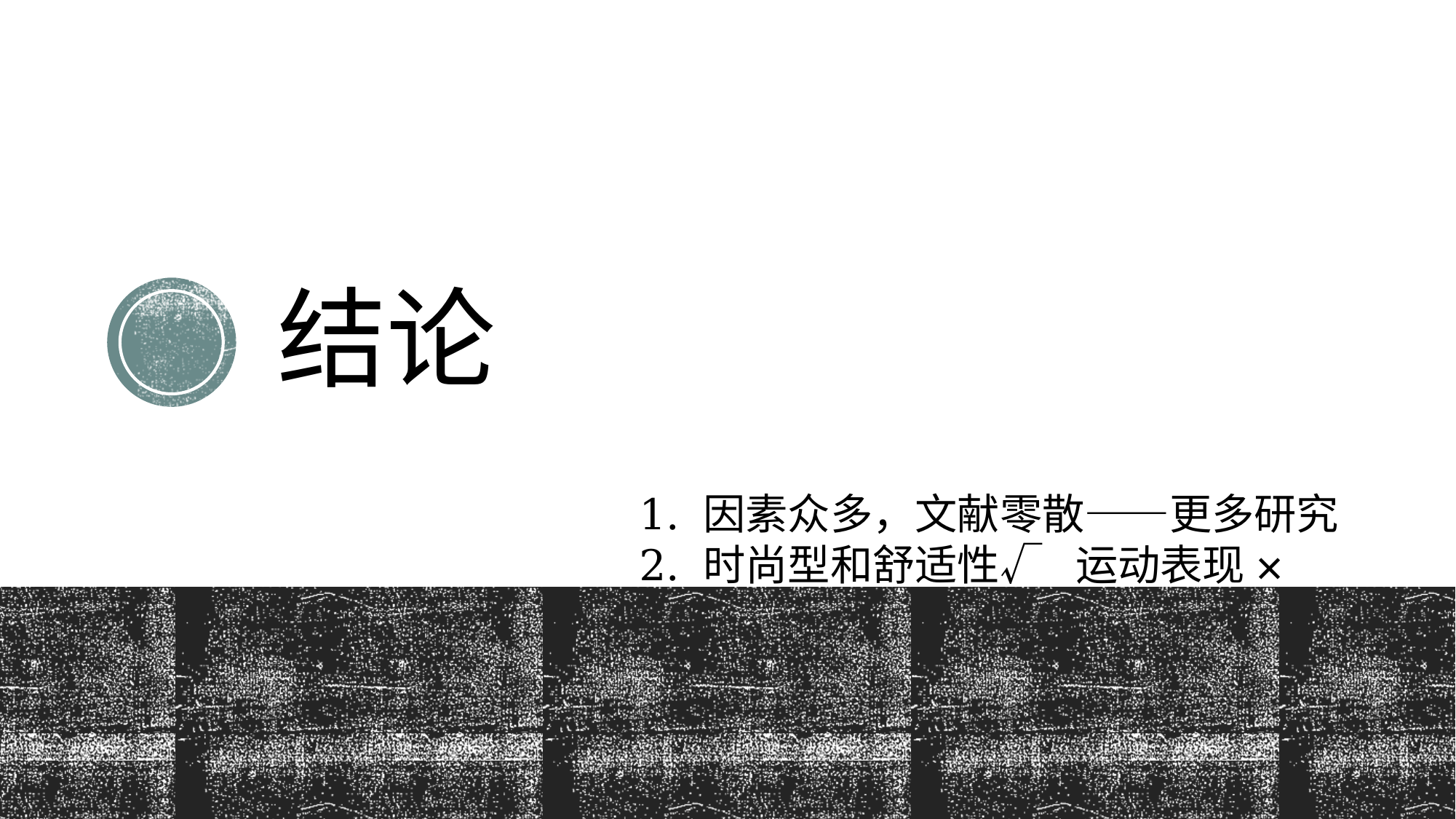

# 结论
1. 因素众多，文献零散——更多研究
2. 时尚型和舒适性√	运动表现×